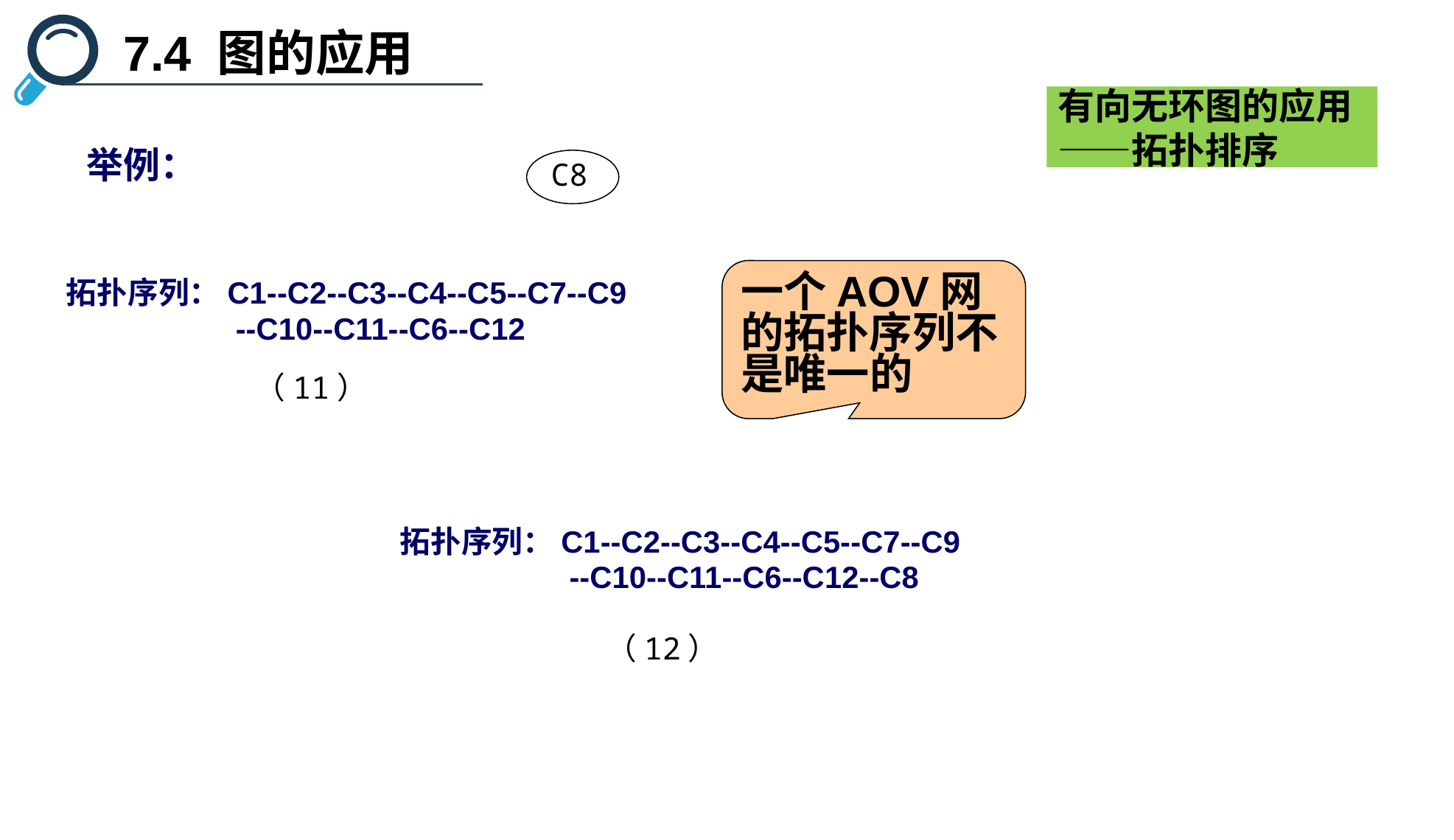

7.4 图的应用
有向无环图的应用——拓扑排序
举例：
C8
拓扑序列：C1--C2--C3--C4--C5--C7--C9
                    --C10--C11--C6--C12
（11）
一个AOV网的拓扑序列不是唯一的
拓扑序列：C1--C2--C3--C4--C5--C7--C9
                    --C10--C11--C6--C12--C8
（12）